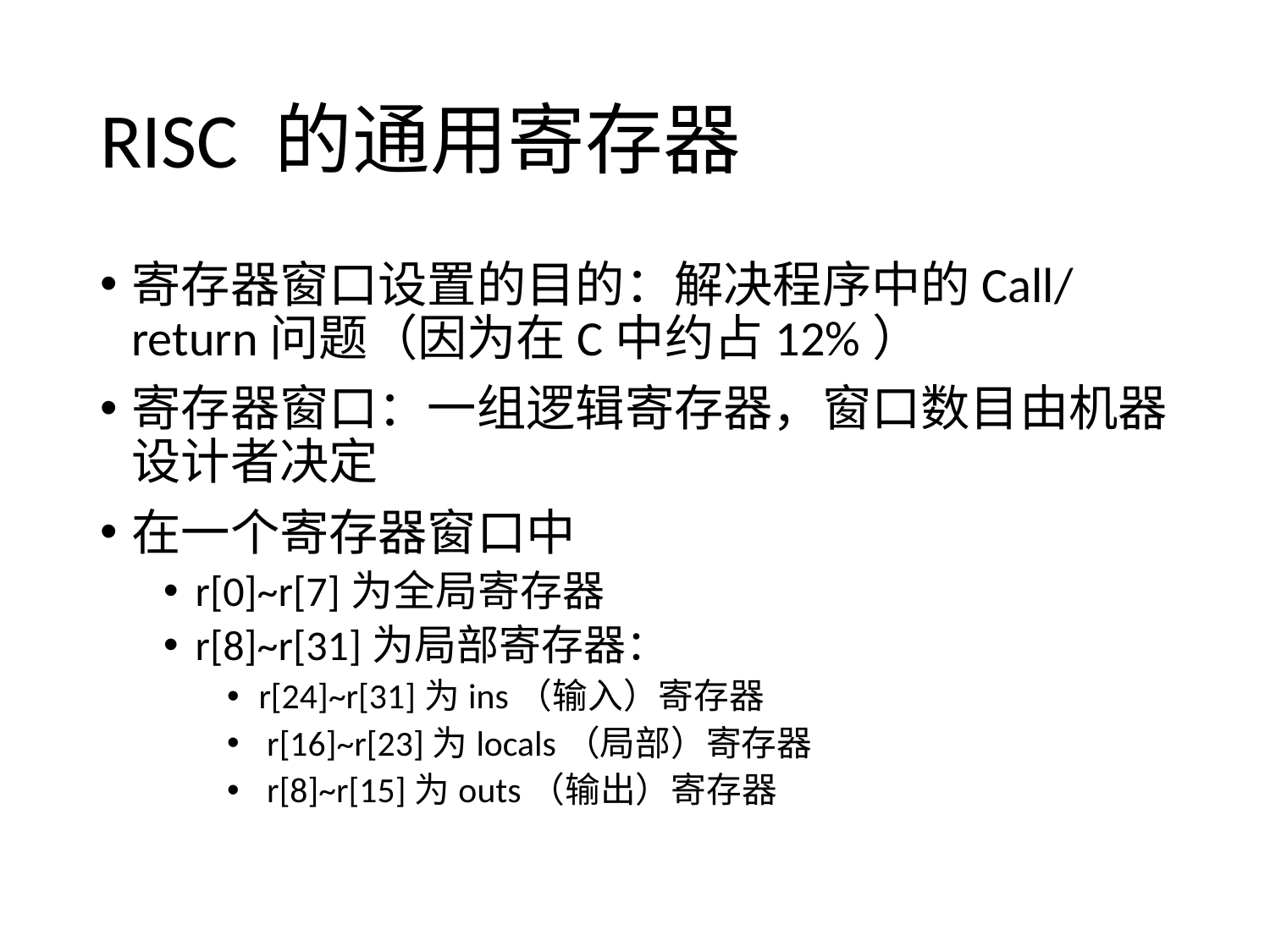

# RISC 的通用寄存器
寄存器窗口设置的目的：解决程序中的Call/return问题（因为在C中约占12%）
寄存器窗口：一组逻辑寄存器，窗口数目由机器设计者决定
在一个寄存器窗口中
r[0]~r[7]为全局寄存器
r[8]~r[31]为局部寄存器：
r[24]~r[31]为ins（输入）寄存器
 r[16]~r[23]为locals（局部）寄存器
 r[8]~r[15]为outs（输出）寄存器